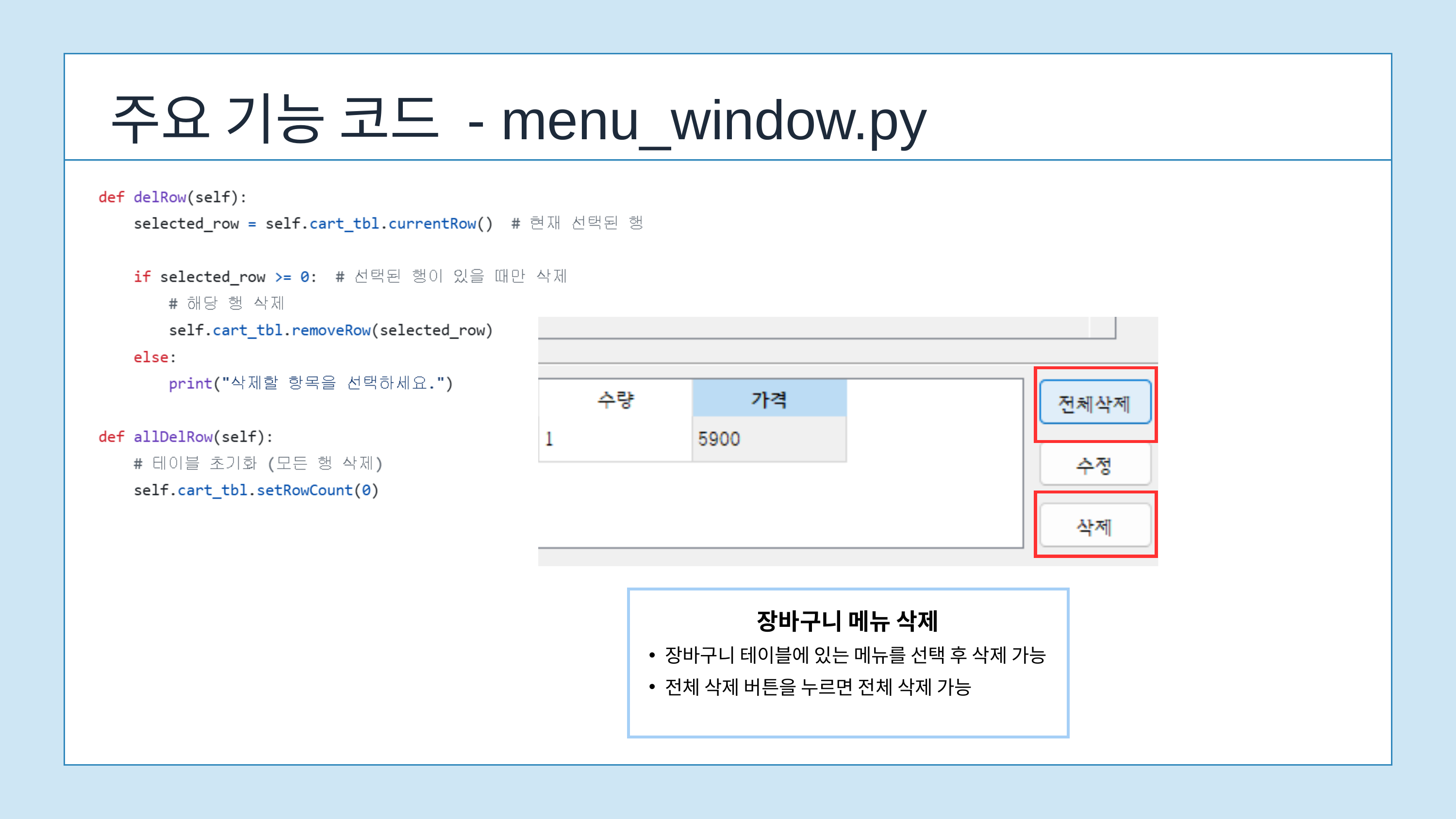

주요 기능 코드 - menu_window.py

장바구니 메뉴 삭제
장바구니 테이블에 있는 메뉴를 선택 후 삭제 가능
전체 삭제 버튼을 누르면 전체 삭제 가능